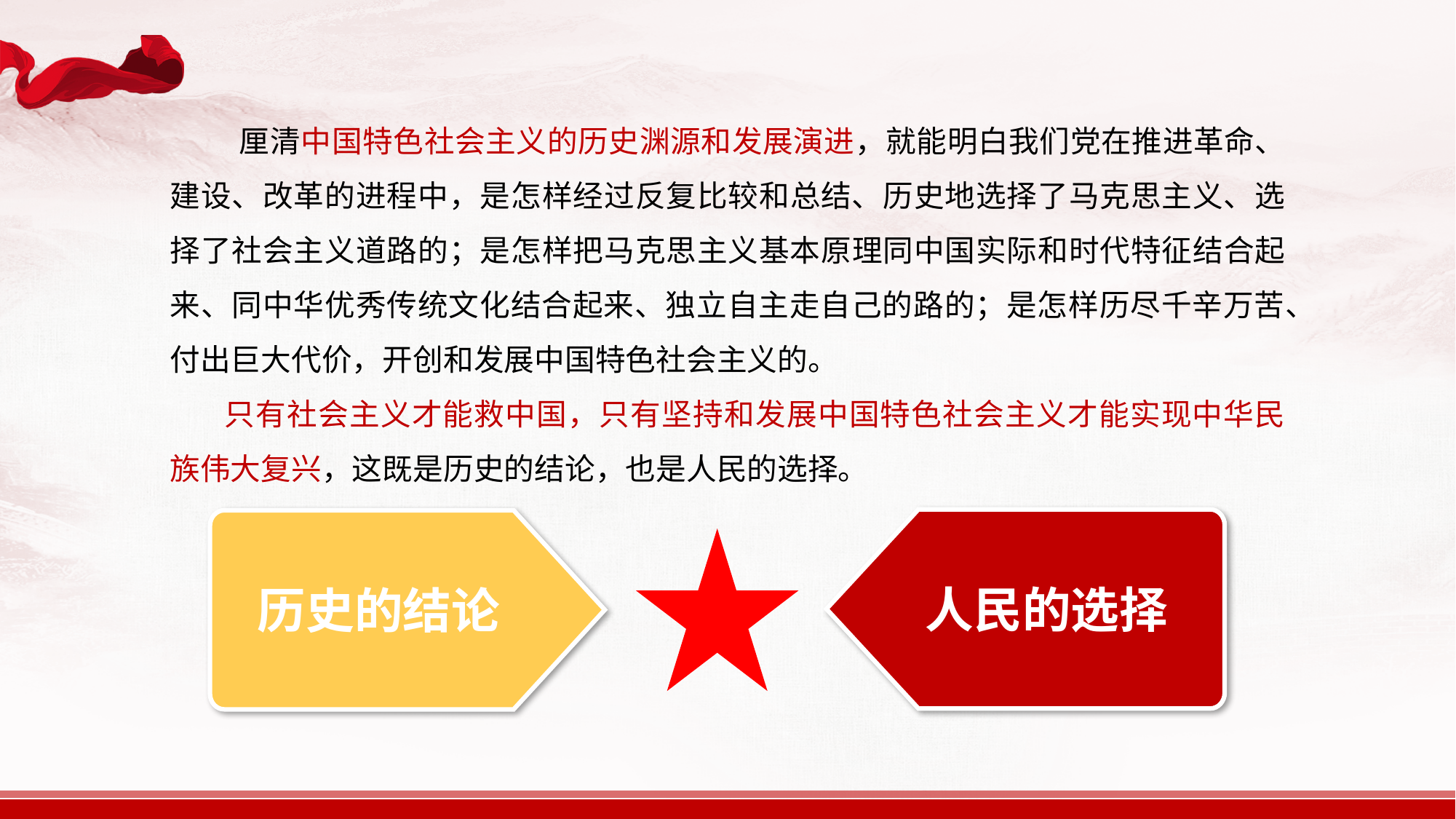

厘清中国特色社会主义的历史渊源和发展演进，就能明白我们党在推进革命、建设、改革的进程中，是怎样经过反复比较和总结、历史地选择了马克思主义、选择了社会主义道路的；是怎样把马克思主义基本原理同中国实际和时代特征结合起来、同中华优秀传统文化结合起来、独立自主走自己的路的；是怎样历尽千辛万苦、付出巨大代价，开创和发展中国特色社会主义的。
只有社会主义才能救中国，只有坚持和发展中国特色社会主义才能实现中华民族伟大复兴，这既是历史的结论，也是人民的选择。

人民的选择

历史的结论